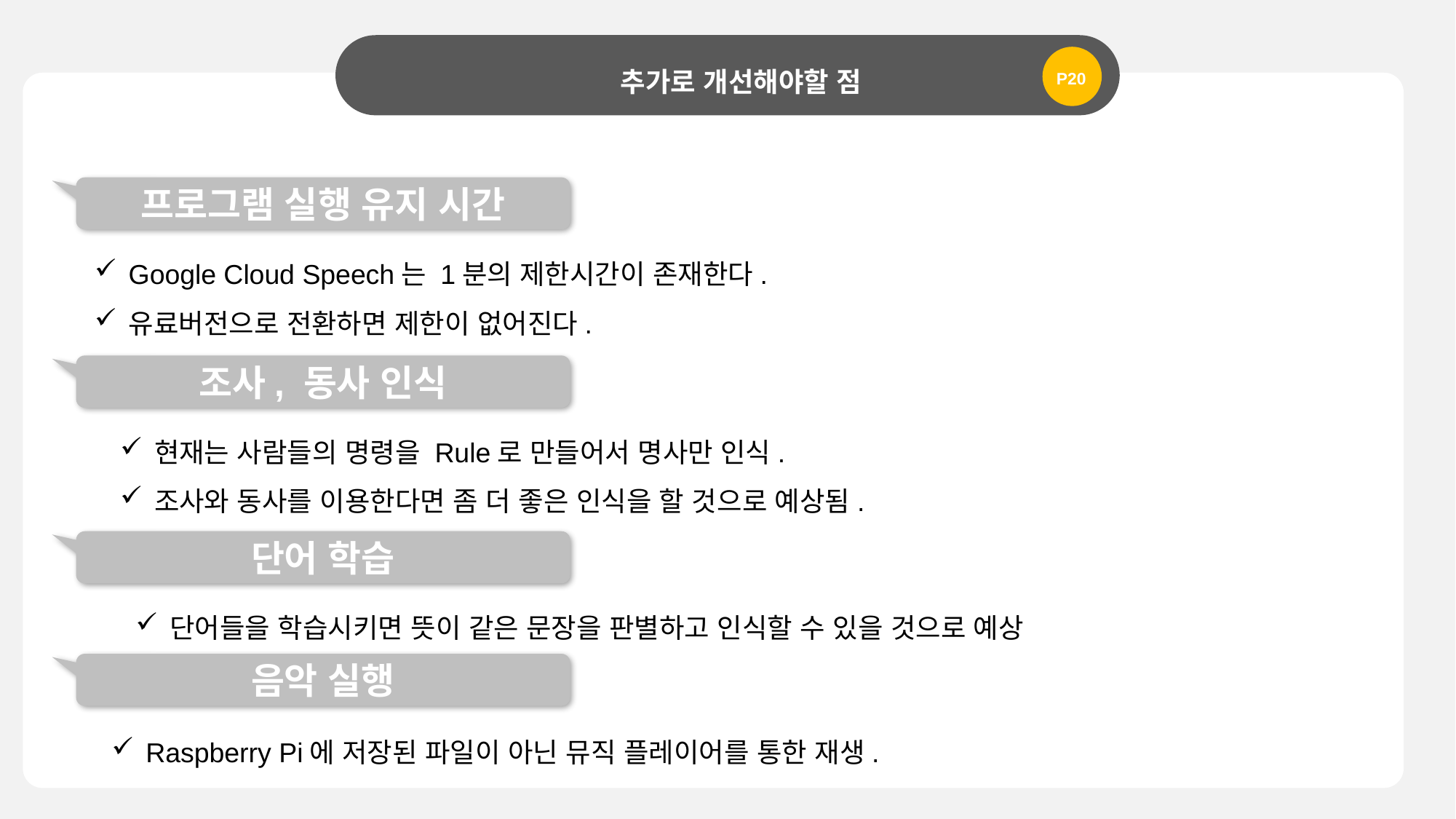

추가로 개선해야할 점

P20

프로그램 실행 유지 시간
Google Cloud Speech는 1분의 제한시간이 존재한다.
유료버전으로 전환하면 제한이 없어진다.
조사, 동사 인식
현재는 사람들의 명령을 Rule로 만들어서 명사만 인식.
조사와 동사를 이용한다면 좀 더 좋은 인식을 할 것으로 예상됨.
단어 학습
단어들을 학습시키면 뜻이 같은 문장을 판별하고 인식할 수 있을 것으로 예상
음악 실행
Raspberry Pi에 저장된 파일이 아닌 뮤직 플레이어를 통한 재생.